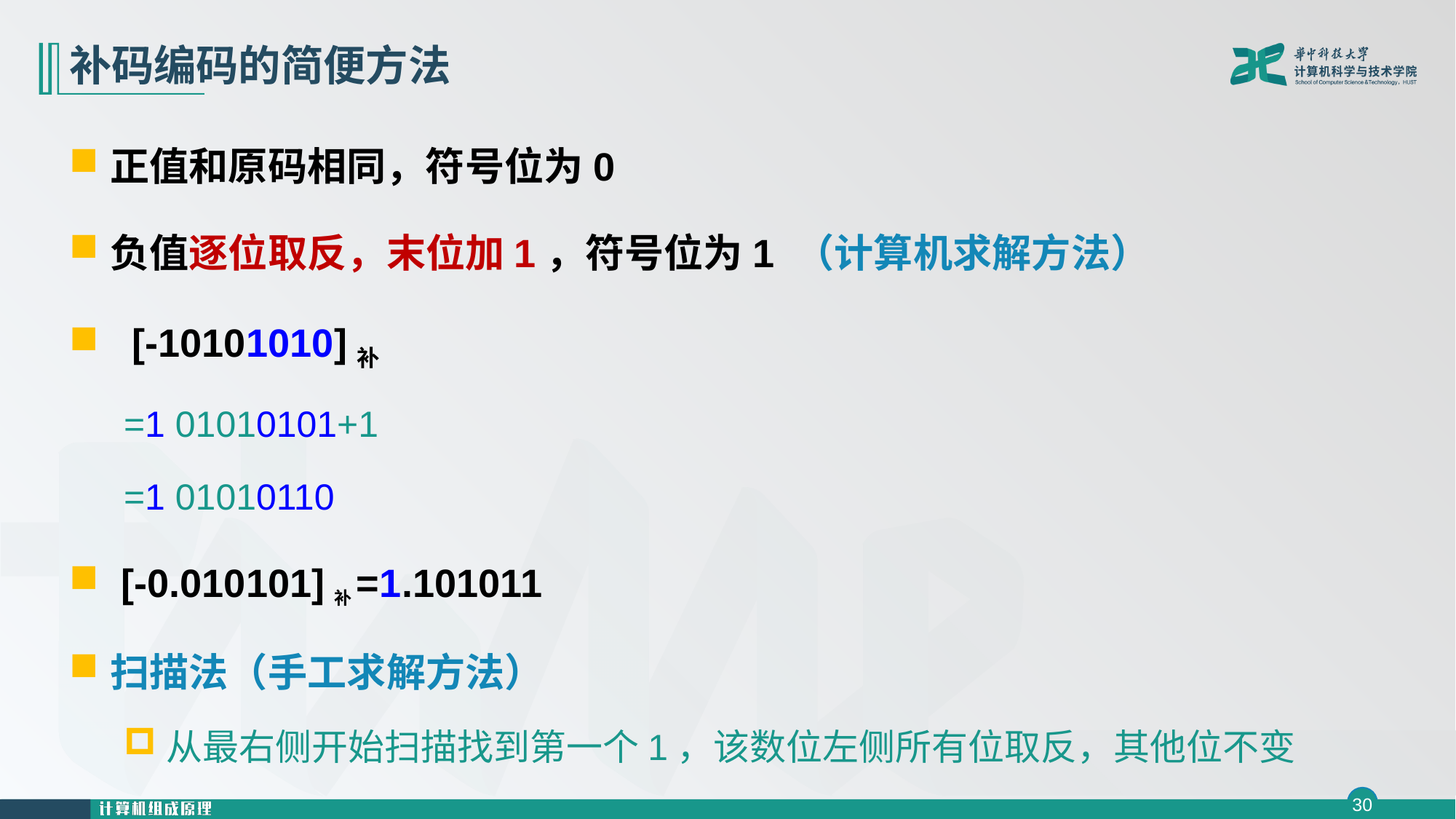

# 补码编码的简便方法
正值和原码相同，符号位为0
负值逐位取反，末位加1，符号位为1 （计算机求解方法）
  [-10101010]补
=1 01010101+1
=1 01010110
 [-0.010101]补=1.101011
扫描法（手工求解方法）
从最右侧开始扫描找到第一个1，该数位左侧所有位取反，其他位不变